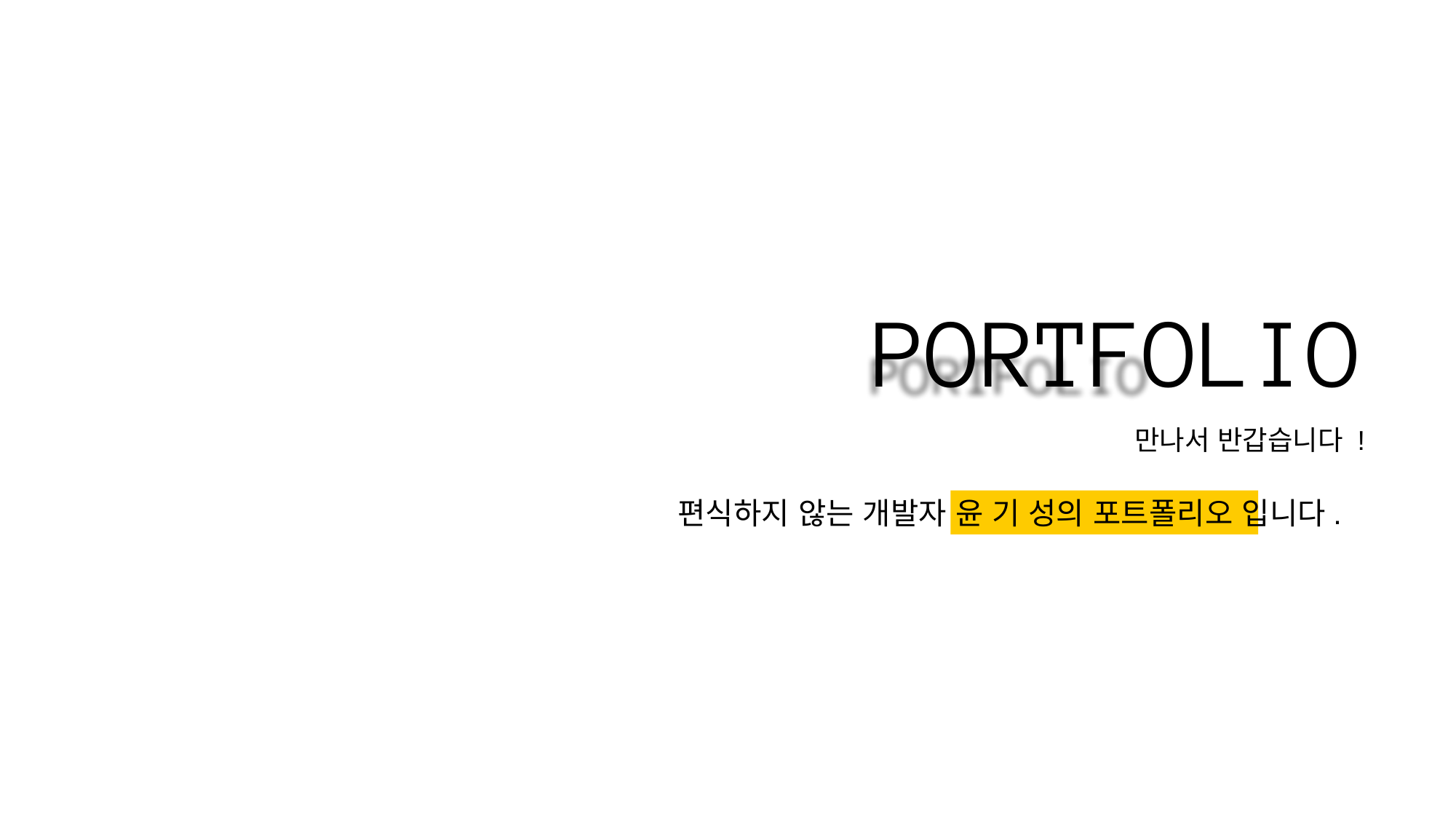

PORTFOLIO

편식하지 않는 개발자 윤 기 성의 포트폴리오 입니다.

만나서 반갑습니다 !